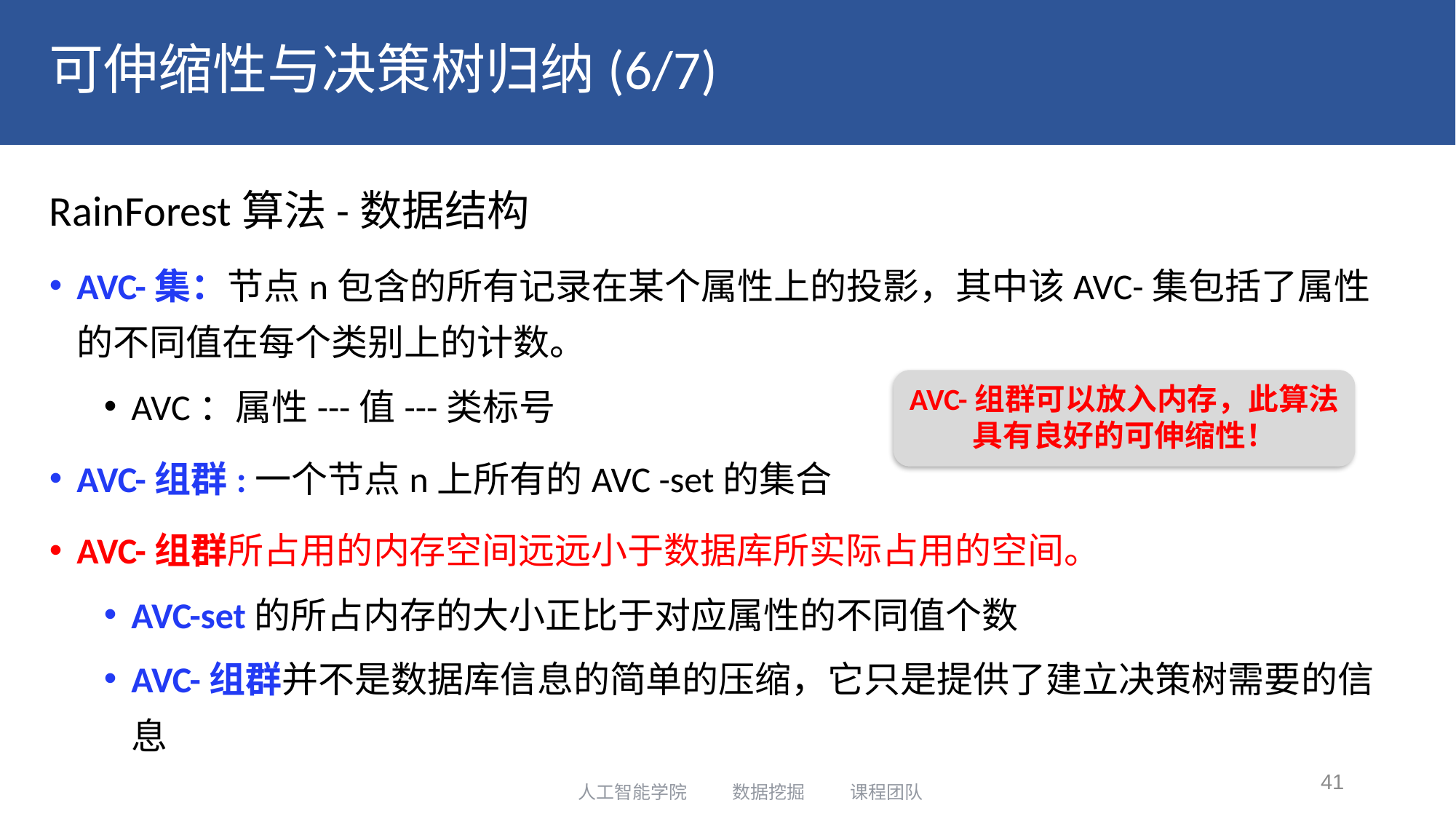

# 可伸缩性与决策树归纳(6/7)
RainForest算法-数据结构
AVC-集：节点n包含的所有记录在某个属性上的投影，其中该AVC-集包括了属性的不同值在每个类别上的计数。
AVC：属性---值---类标号
AVC-组群:一个节点n上所有的AVC -set的集合
AVC-组群所占用的内存空间远远小于数据库所实际占用的空间。
AVC-set的所占内存的大小正比于对应属性的不同值个数
AVC-组群并不是数据库信息的简单的压缩，它只是提供了建立决策树需要的信息

AVC-组群可以放入内存，此算法具有良好的可伸缩性！

41
人工智能学院        数据挖掘        课程团队